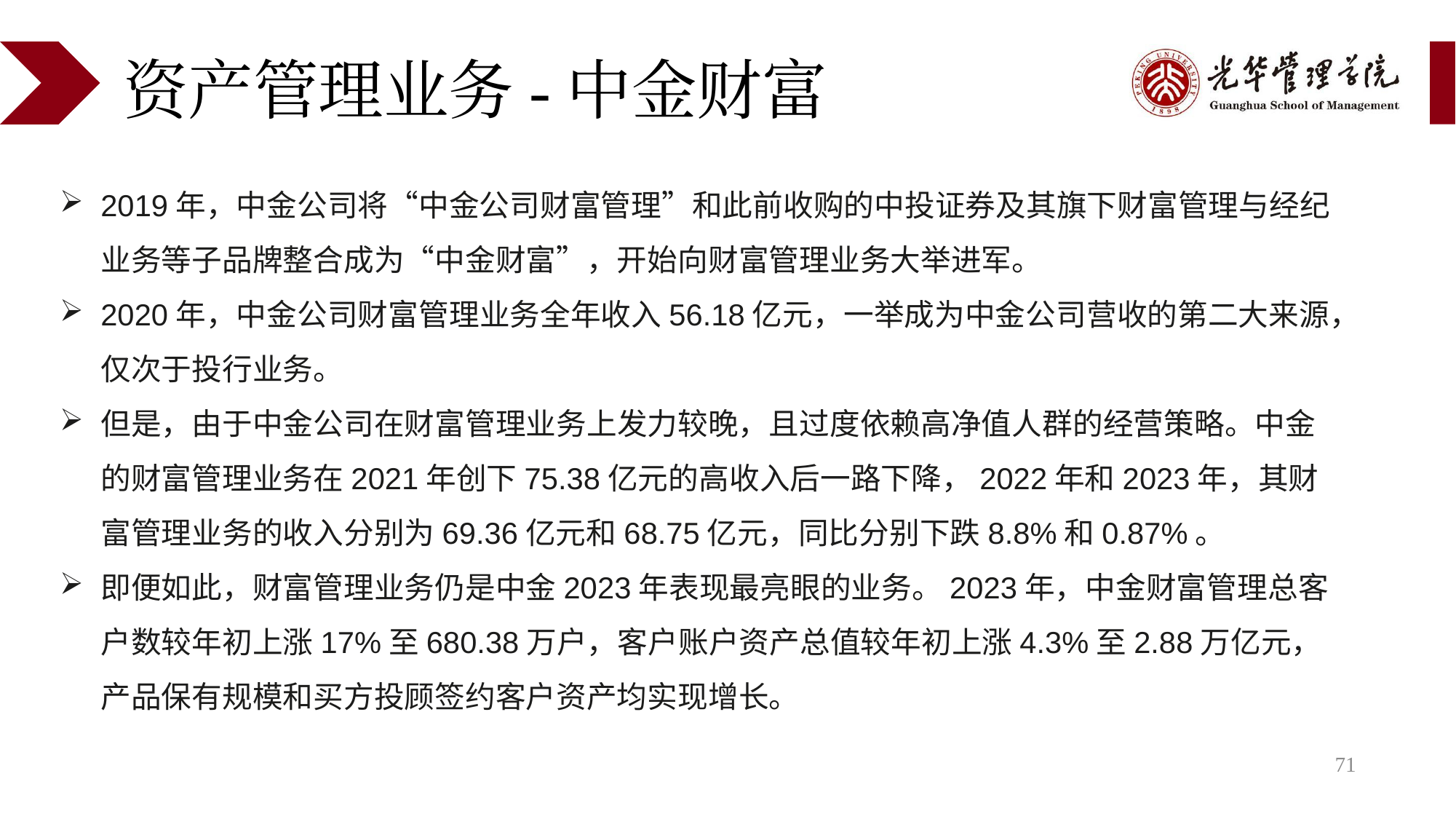

# 资产管理业务-中金财富
2019年，中金公司将“中金公司财富管理”和此前收购的中投证券及其旗下财富管理与经纪业务等子品牌整合成为“中金财富”，开始向财富管理业务大举进军。
2020年，中金公司财富管理业务全年收入56.18亿元，一举成为中金公司营收的第二大来源，仅次于投行业务。
但是，由于中金公司在财富管理业务上发力较晚，且过度依赖高净值人群的经营策略。中金的财富管理业务在2021年创下75.38亿元的高收入后一路下降，2022年和2023年，其财富管理业务的收入分别为69.36亿元和68.75亿元，同比分别下跌8.8%和0.87%。
即便如此，财富管理业务仍是中金2023年表现最亮眼的业务。2023年，中金财富管理总客户数较年初上涨17%至680.38万户，客户账户资产总值较年初上涨4.3%至2.88万亿元，产品保有规模和买方投顾签约客户资产均实现增长。
71